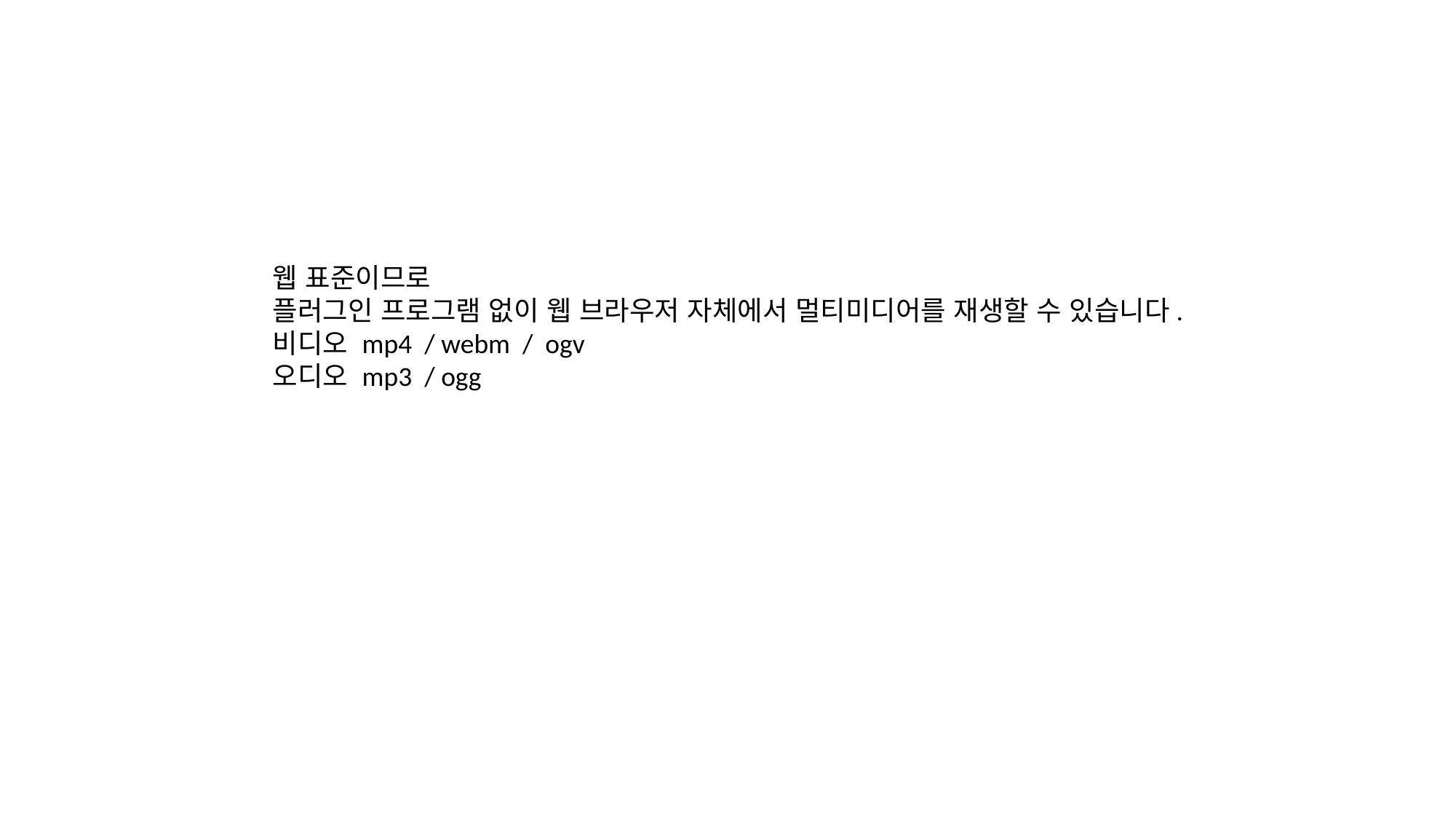

웹 표준이므로
플러그인 프로그램 없이 웹 브라우저 자체에서 멀티미디어를 재생할 수 있습니다.
비디오 mp4  / webm  /  ogv
오디오 mp3  / ogg